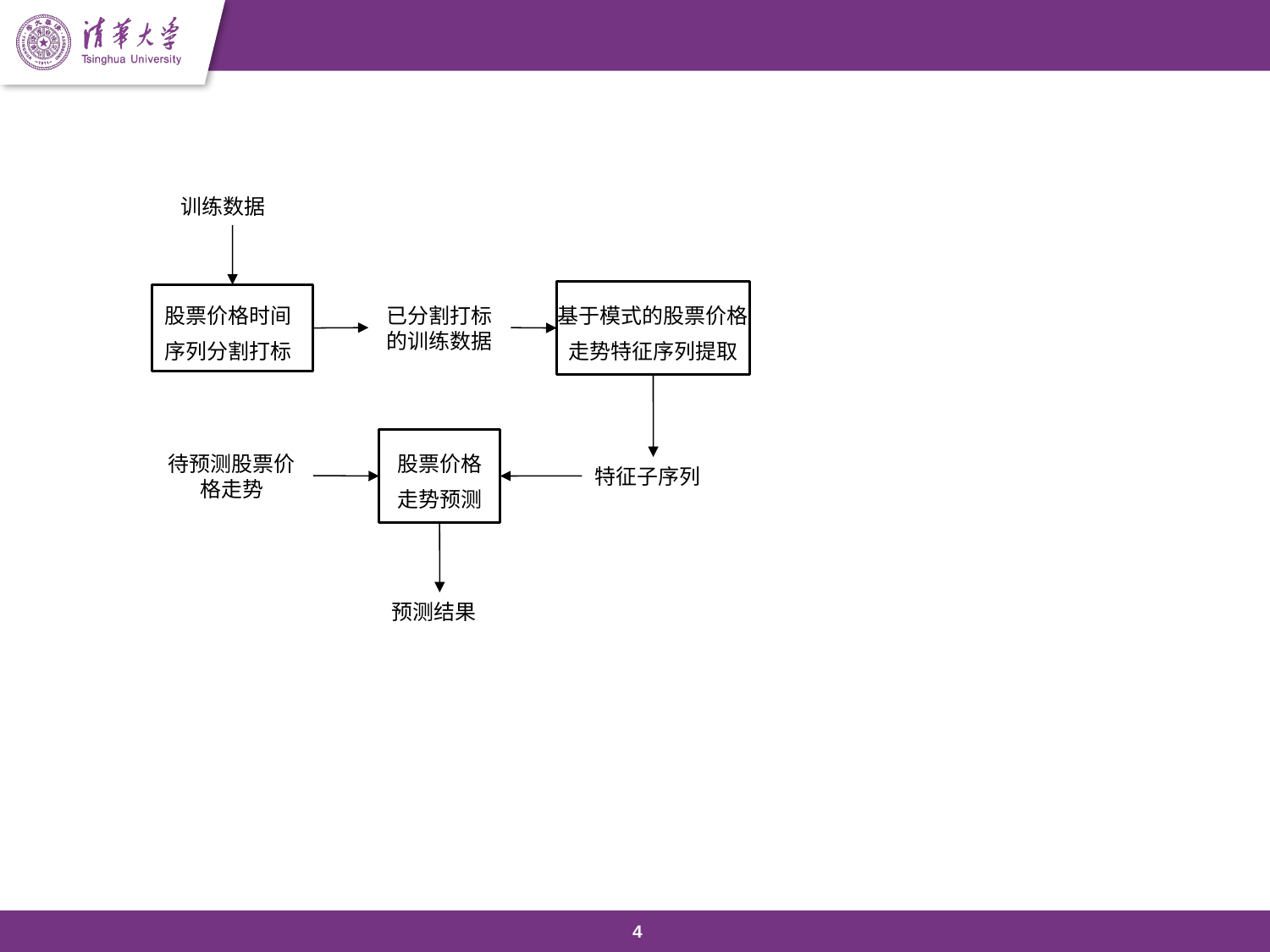

训练数据
基于模式的股票价格
走势特征序列提取
股票价格时间
序列分割打标
已分割打标的训练数据
股票价格
走势预测
待预测股票价格走势
特征子序列
预测结果